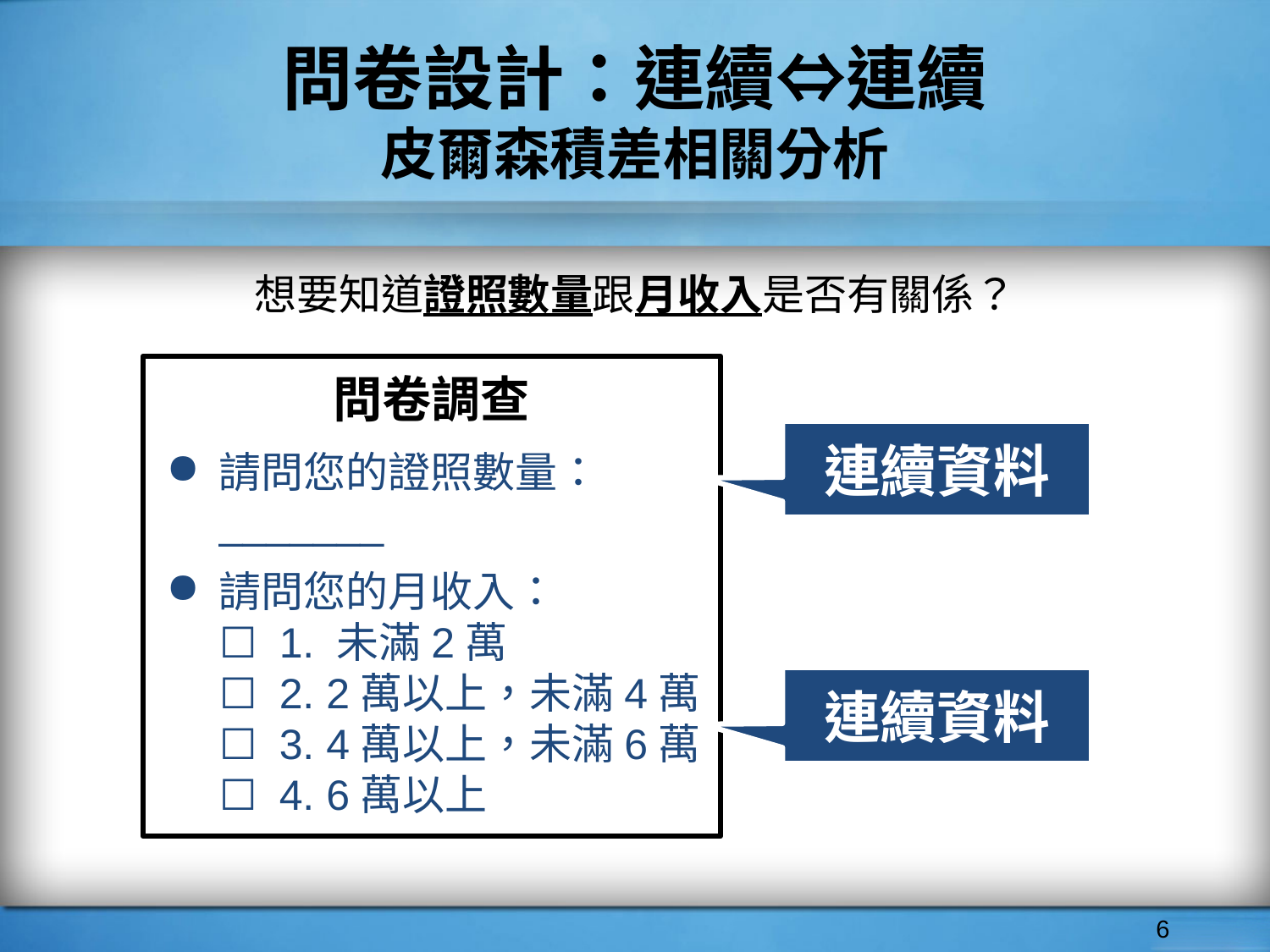

# 問卷設計：連續⇔連續
皮爾森積差相關分析
想要知道證照數量跟月收入是否有關係？
問卷調查
請問您的證照數量：_______
請問您的月收入：
☐ 1. 未滿2萬
☐ 2. 2萬以上，未滿4萬
☐ 3. 4萬以上，未滿6萬
☐ 4. 6萬以上
連續資料
連續資料
6